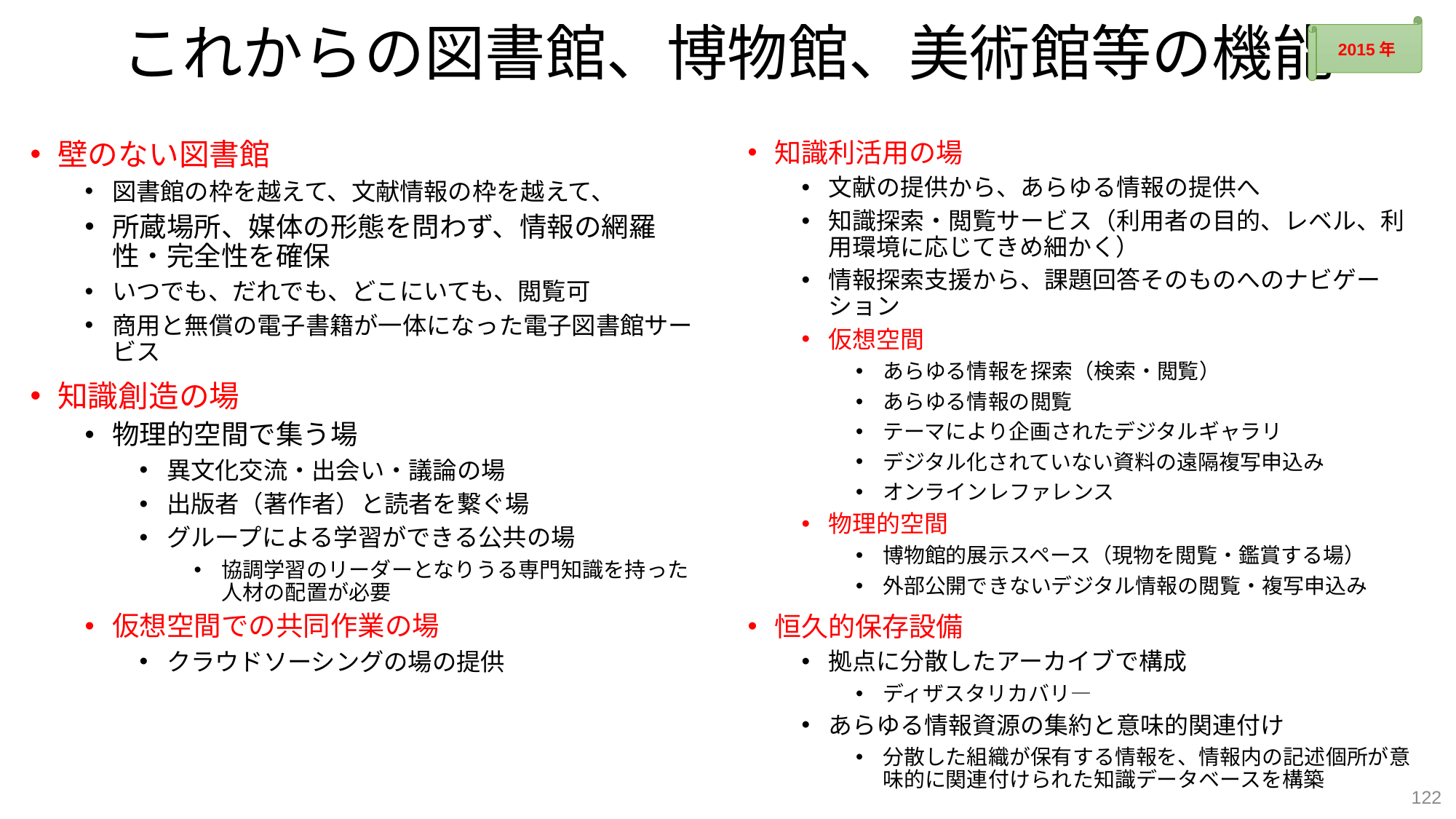

# これからの図書館、博物館、美術館等の機能
2015年
壁のない図書館
図書館の枠を越えて、文献情報の枠を越えて、
所蔵場所、媒体の形態を問わず、情報の網羅性・完全性を確保
いつでも、だれでも、どこにいても、閲覧可
商用と無償の電子書籍が一体になった電子図書館サービス
知識創造の場
物理的空間で集う場
異文化交流・出会い・議論の場
出版者（著作者）と読者を繋ぐ場
グループによる学習ができる公共の場
協調学習のリーダーとなりうる専門知識を持った人材の配置が必要
仮想空間での共同作業の場
クラウドソーシングの場の提供
知識利活用の場
文献の提供から、あらゆる情報の提供へ
知識探索・閲覧サービス（利用者の目的、レベル、利用環境に応じてきめ細かく）
情報探索支援から、課題回答そのものへのナビゲーション
仮想空間
あらゆる情報を探索（検索・閲覧）
あらゆる情報の閲覧
テーマにより企画されたデジタルギャラリ
デジタル化されていない資料の遠隔複写申込み
オンラインレファレンス
物理的空間
博物館的展示スペース（現物を閲覧・鑑賞する場）
外部公開できないデジタル情報の閲覧・複写申込み
恒久的保存設備
拠点に分散したアーカイブで構成
ディザスタリカバリ―
あらゆる情報資源の集約と意味的関連付け
分散した組織が保有する情報を、情報内の記述個所が意味的に関連付けられた知識データベースを構築

122